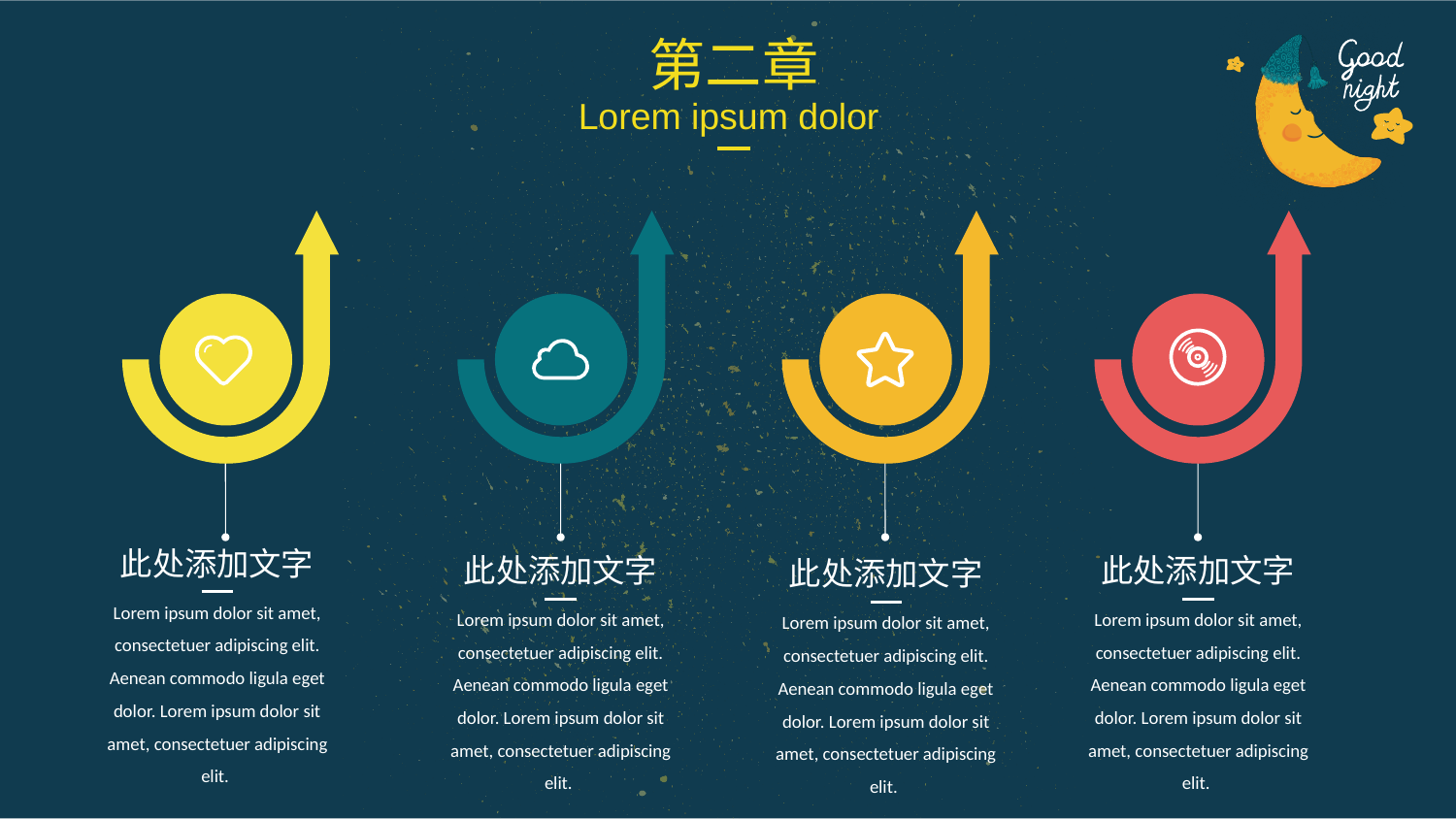

第二章
Lorem ipsum dolor

此处添加文字
此处添加文字
此处添加文字
此处添加文字
Lorem ipsum dolor sit amet, consectetuer adipiscing elit. Aenean commodo ligula eget dolor. Lorem ipsum dolor sit amet, consectetuer adipiscing elit.
Lorem ipsum dolor sit amet, consectetuer adipiscing elit. Aenean commodo ligula eget dolor. Lorem ipsum dolor sit amet, consectetuer adipiscing elit.
Lorem ipsum dolor sit amet, consectetuer adipiscing elit. Aenean commodo ligula eget dolor. Lorem ipsum dolor sit amet, consectetuer adipiscing elit.
Lorem ipsum dolor sit amet, consectetuer adipiscing elit. Aenean commodo ligula eget dolor. Lorem ipsum dolor sit amet, consectetuer adipiscing elit.